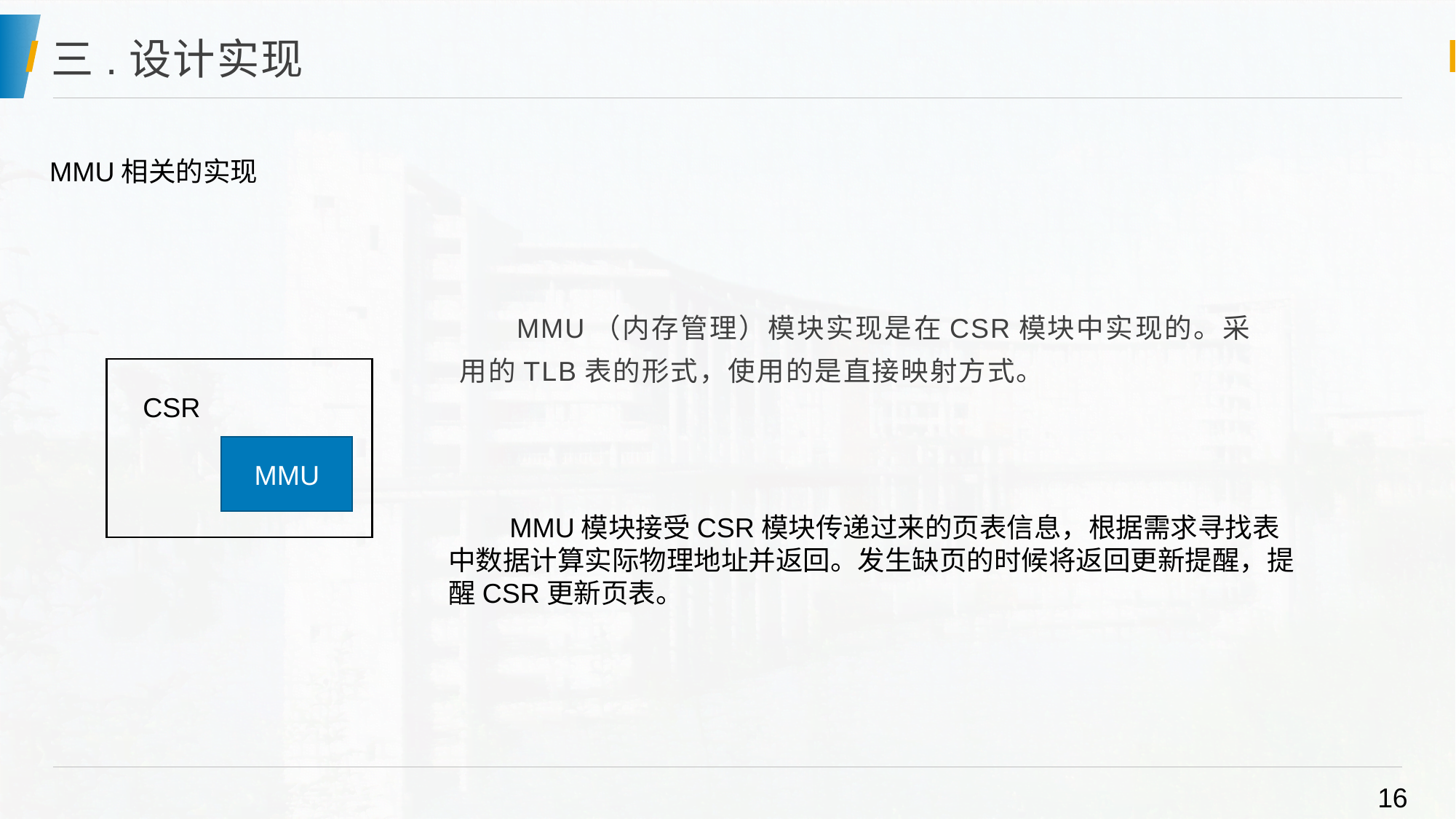

# 三.设计实现
MMU相关的实现
      MMU（内存管理）模块实现是在CSR模块中实现的。采用的TLB表的形式，使用的是直接映射方式。

CSR
MMU
        MMU模块接受CSR模块传递过来的页表信息，根据需求寻找表中数据计算实际物理地址并返回。发生缺页的时候将返回更新提醒，提醒CSR更新页表。
16